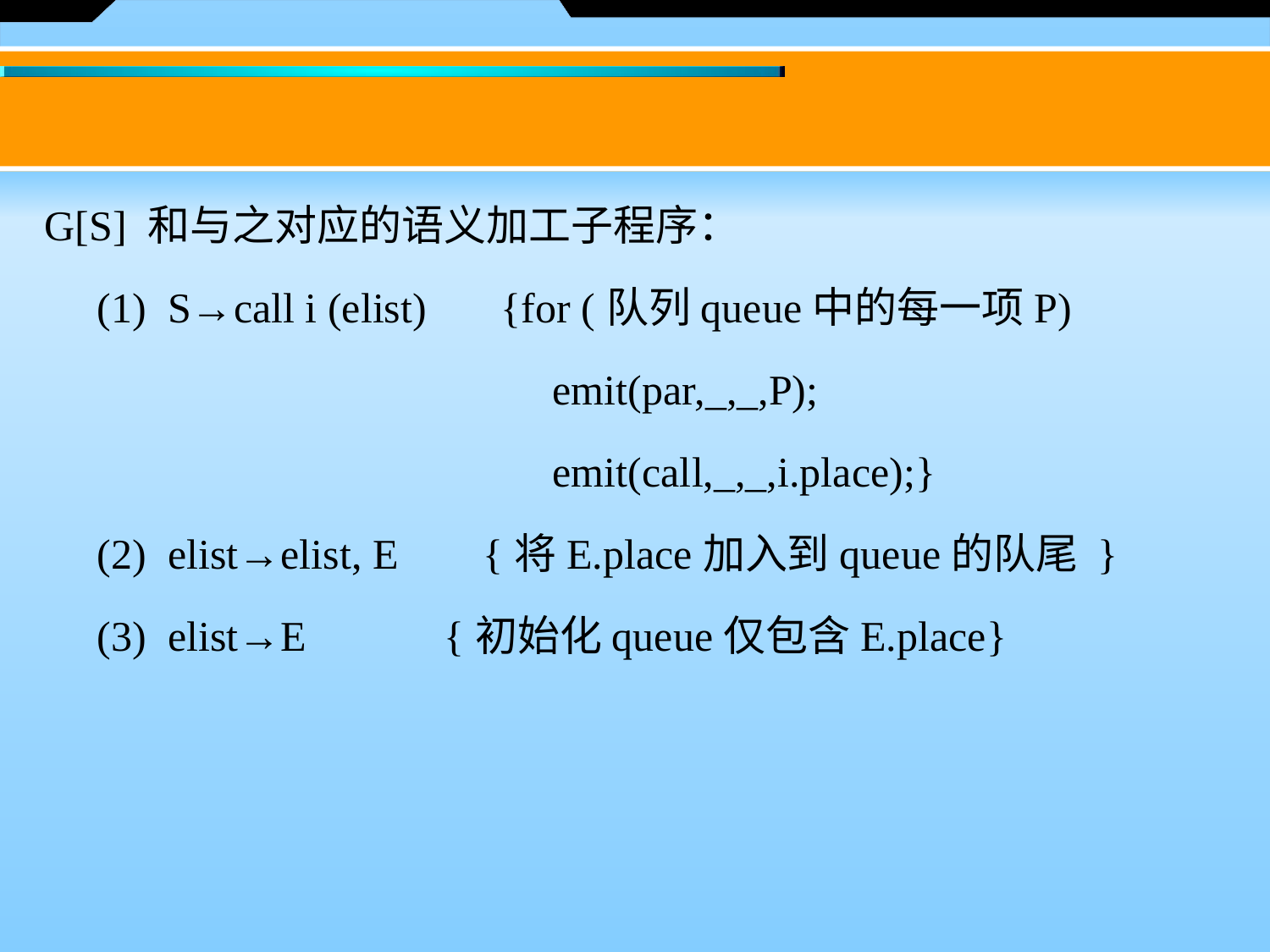

G[S] 和与之对应的语义加工子程序：
　(1)  S→call i (elist)       {for (队列queue中的每一项P)
                       			emit(par,_,_,P);
                       			emit(call,_,_,i.place);}
　(2)  elist→elist, E        {将E.place加入到queue的队尾 }
　(3)  elist→E             {初始化queue仅包含E.place}